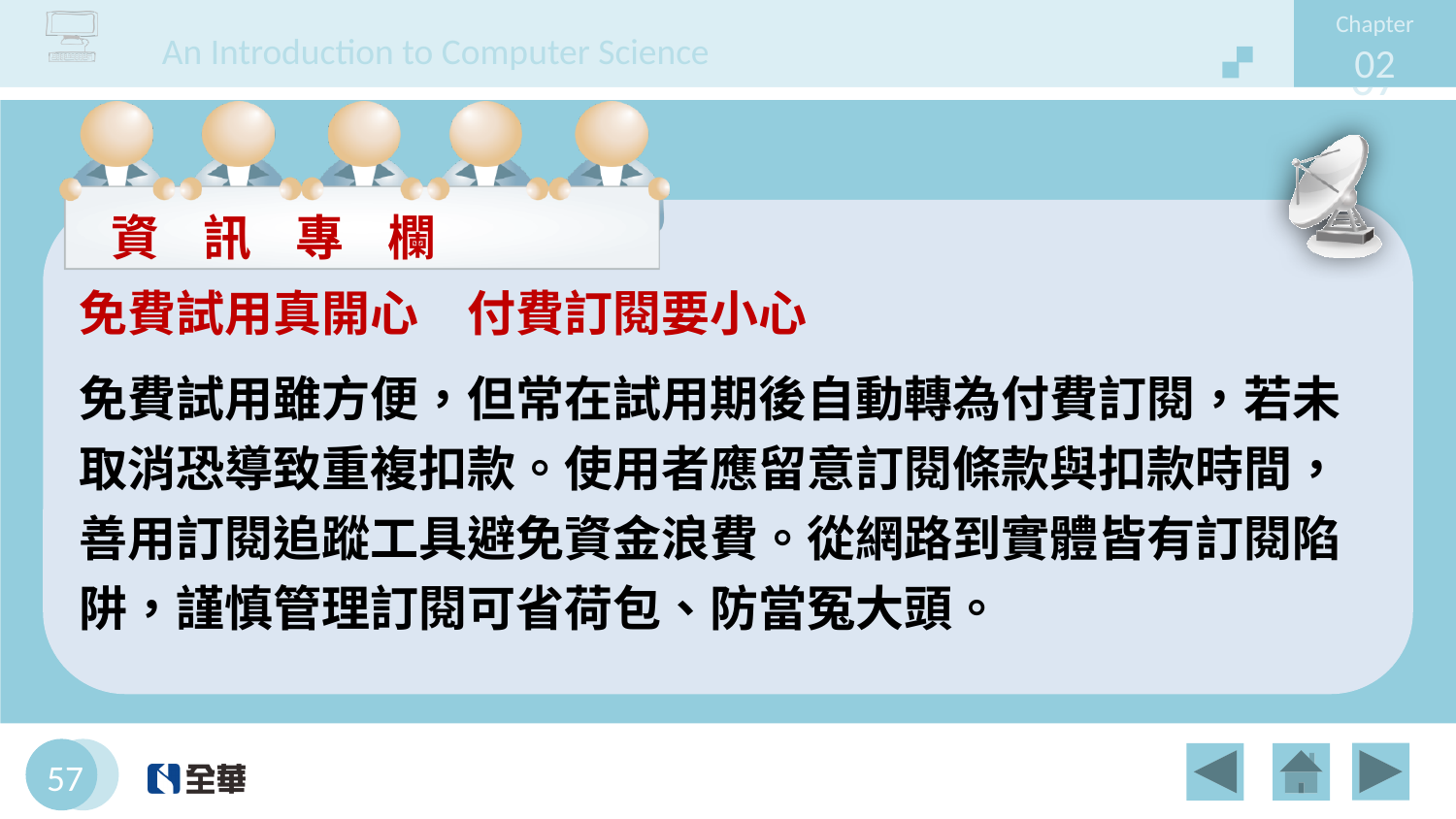

免費試用真開心　付費訂閱要小心
免費試用雖方便，但常在試用期後自動轉為付費訂閱，若未取消恐導致重複扣款。使用者應留意訂閱條款與扣款時間，善用訂閱追蹤工具避免資金浪費。從網路到實體皆有訂閱陷阱，謹慎管理訂閱可省荷包、防當冤大頭。